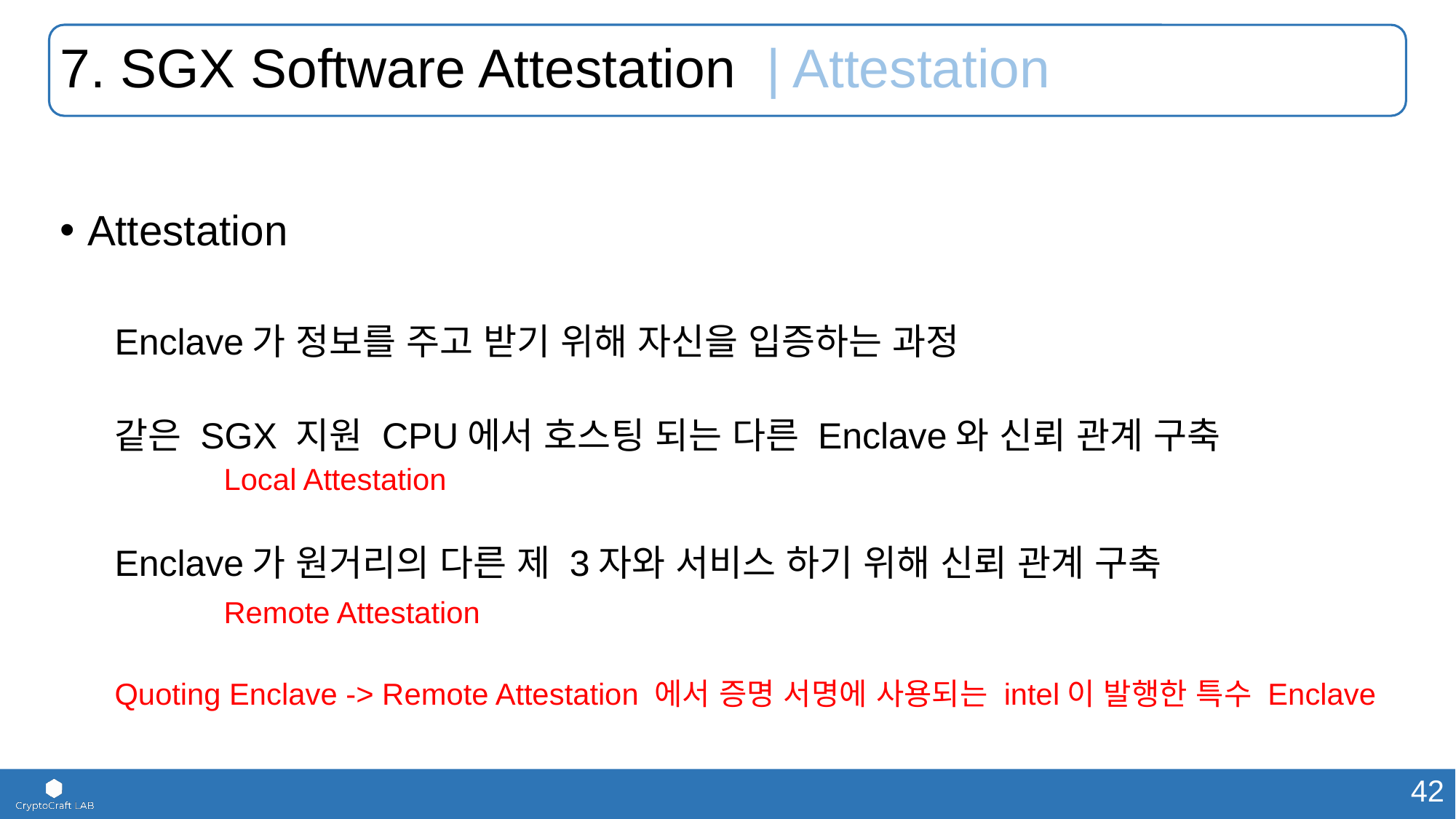

# 7. SGX Software Attestation  | Attestation

Attestation

Enclave가 정보를 주고 받기 위해 자신을 입증하는 과정

같은 SGX 지원 CPU에서 호스팅 되는 다른 Enclave와 신뢰 관계 구축
	Local Attestation

Enclave가 원거리의 다른 제 3자와 서비스 하기 위해 신뢰 관계 구축
	Remote Attestation

Quoting Enclave -> Remote Attestation 에서 증명 서명에 사용되는 intel이 발행한 특수 Enclave